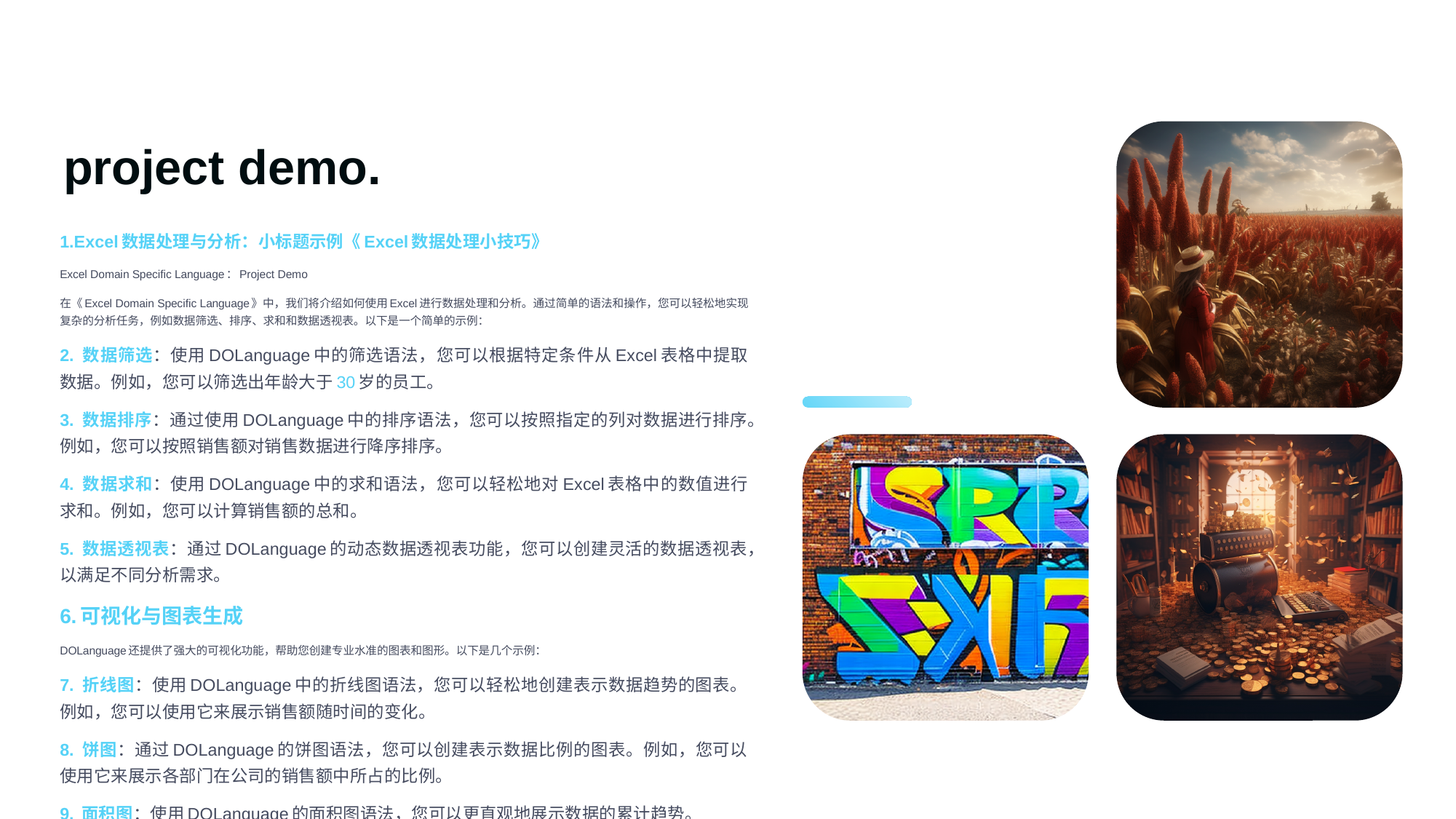

project demo.

1.Excel数据处理与分析：小标题示例《Excel数据处理小技巧》
Excel Domain Specific Language：Project Demo
在《Excel Domain Specific Language》中，我们将介绍如何使用Excel进行数据处理和分析。通过简单的语法和操作，您可以轻松地实现复杂的分析任务，例如数据筛选、排序、求和和数据透视表。以下是一个简单的示例：
2. 数据筛选：使用DOLanguage中的筛选语法，您可以根据特定条件从Excel表格中提取数据。例如，您可以筛选出年龄大于30岁的员工。
3. 数据排序：通过使用DOLanguage中的排序语法，您可以按照指定的列对数据进行排序。例如，您可以按照销售额对销售数据进行降序排序。
4. 数据求和：使用DOLanguage中的求和语法，您可以轻松地对Excel表格中的数值进行求和。例如，您可以计算销售额的总和。
5. 数据透视表：通过DOLanguage的动态数据透视表功能，您可以创建灵活的数据透视表，以满足不同分析需求。
6.可视化与图表生成
DOLanguage还提供了强大的可视化功能，帮助您创建专业水准的图表和图形。以下是几个示例：
7. 折线图：使用DOLanguage中的折线图语法，您可以轻松地创建表示数据趋势的图表。例如，您可以使用它来展示销售额随时间的变化。
8. 饼图：通过DOLanguage的饼图语法，您可以创建表示数据比例的图表。例如，您可以使用它来展示各部门在公司的销售额中所占的比例。
9. 面积图：使用DOLanguage的面积图语法，您可以更直观地展示数据的累计趋势。